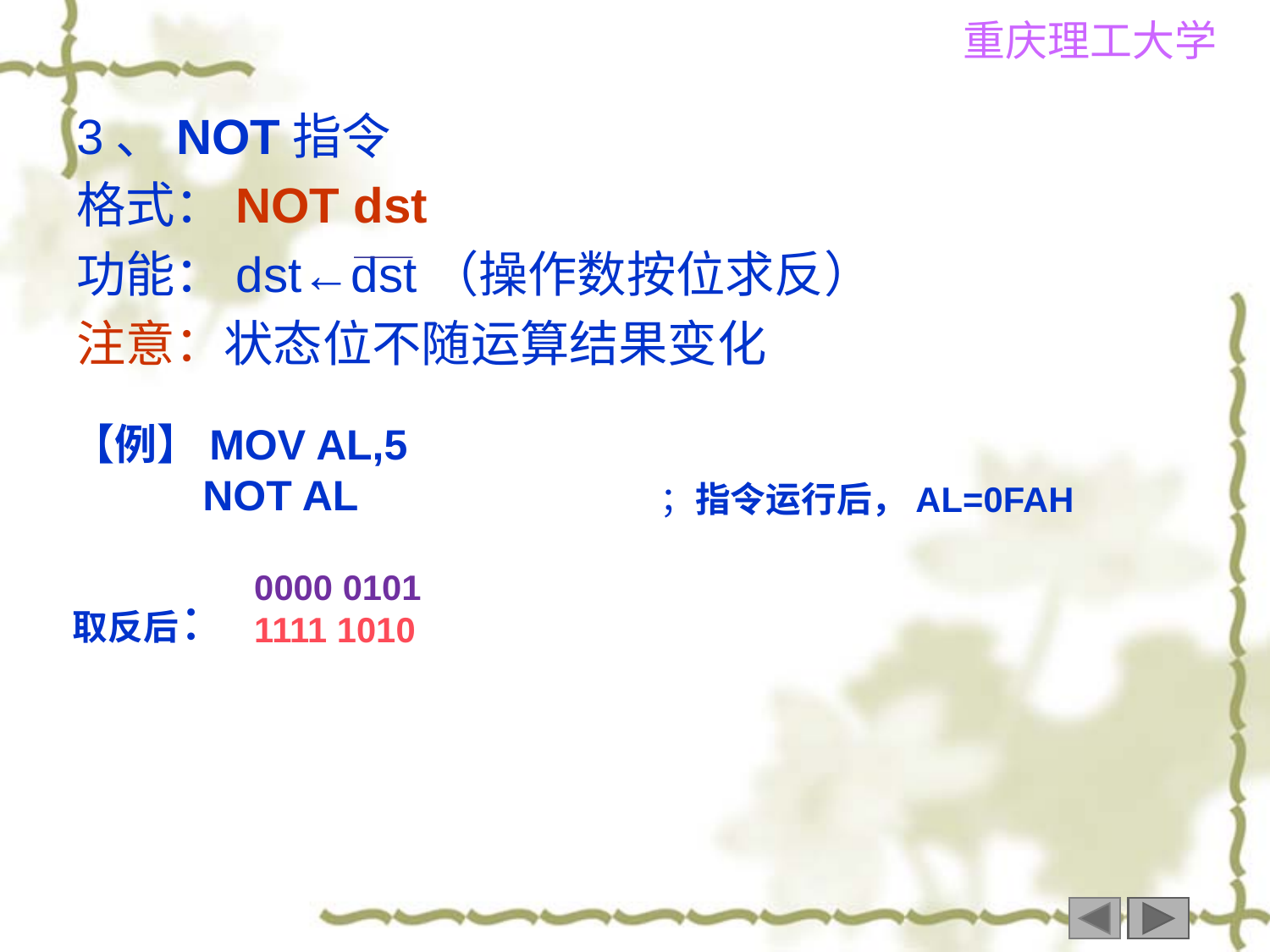

3、NOT指令
格式：NOT dst
功能：dst←dst（操作数按位求反）
注意：状态位不随运算结果变化

【例】MOV AL,5
           NOT AL

；指令运行后，AL=0FAH
0000 0101
1111 1010
取反后：